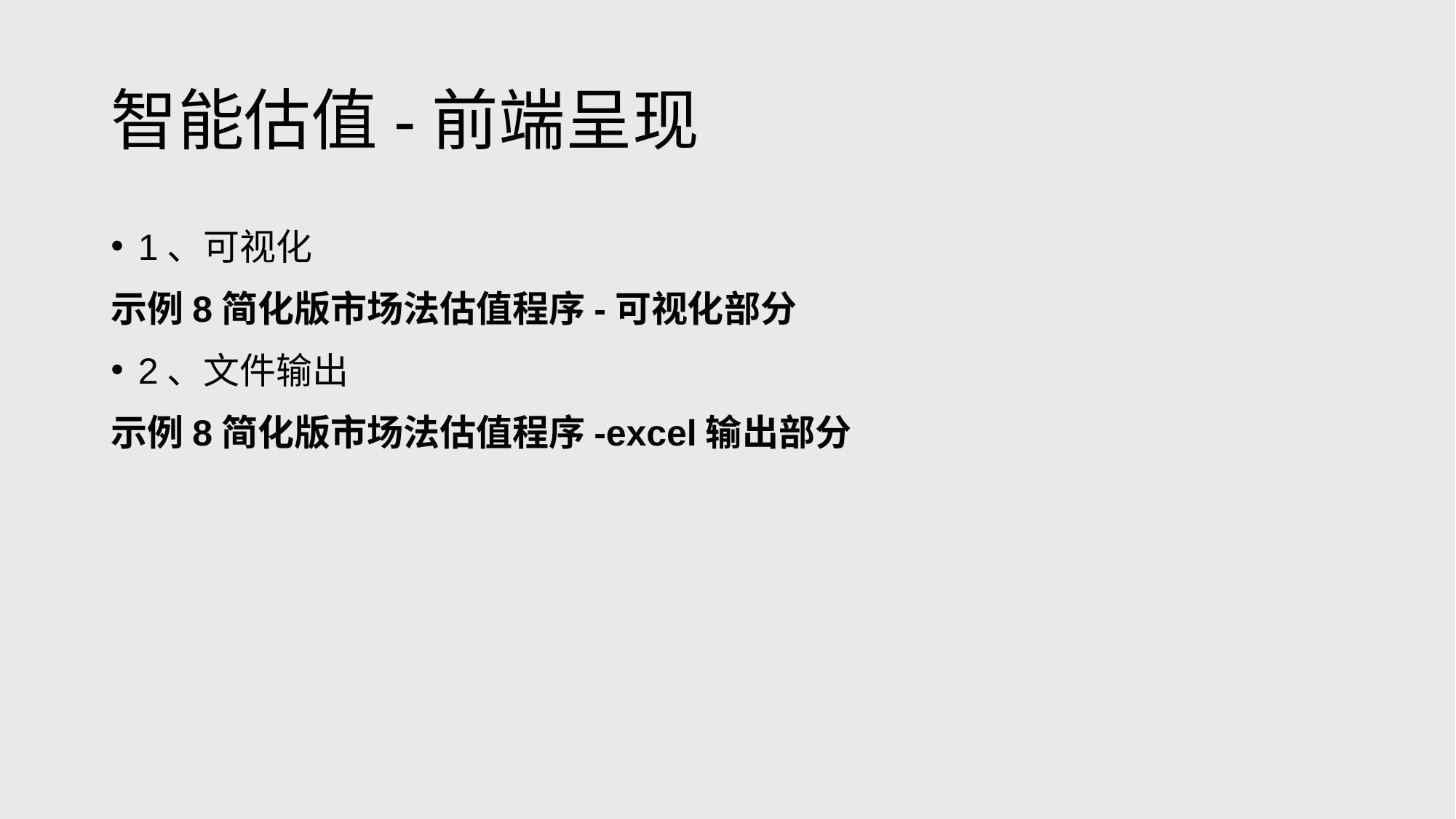

# 智能估值-前端呈现
1、可视化
示例8简化版市场法估值程序-可视化部分
2、文件输出
示例8简化版市场法估值程序-excel输出部分